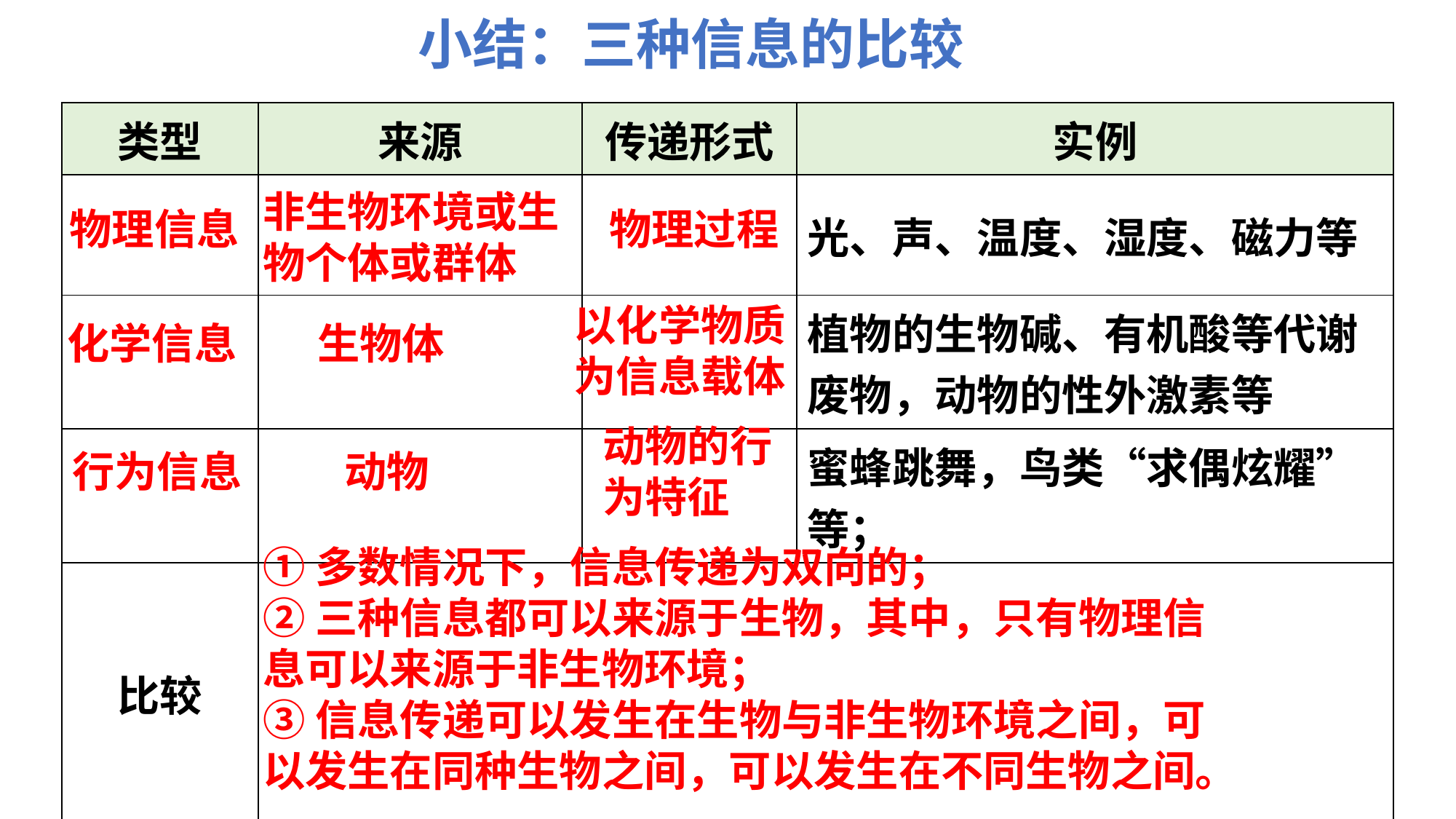

小结：三种信息的比较
| 类型 | 来源 | 传递形式 | 实例 |
| --- | --- | --- | --- |
|  |  |  | 光、声、温度、湿度、磁力等 |
|  |  |  | 植物的生物碱、有机酸等代谢废物，动物的性外激素等 |
|  |  |  | 蜜蜂跳舞，鸟类“求偶炫耀”等； |
| 比较 |  |  |  |
非生物环境或生物个体或群体
物理信息
物理过程
以化学物质为信息载体
化学信息
生物体
动物的行为特征
行为信息
动物
①多数情况下，信息传递为双向的；
②三种信息都可以来源于生物，其中，只有物理信息可以来源于非生物环境；
③信息传递可以发生在生物与非生物环境之间，可以发生在同种生物之间，可以发生在不同生物之间。